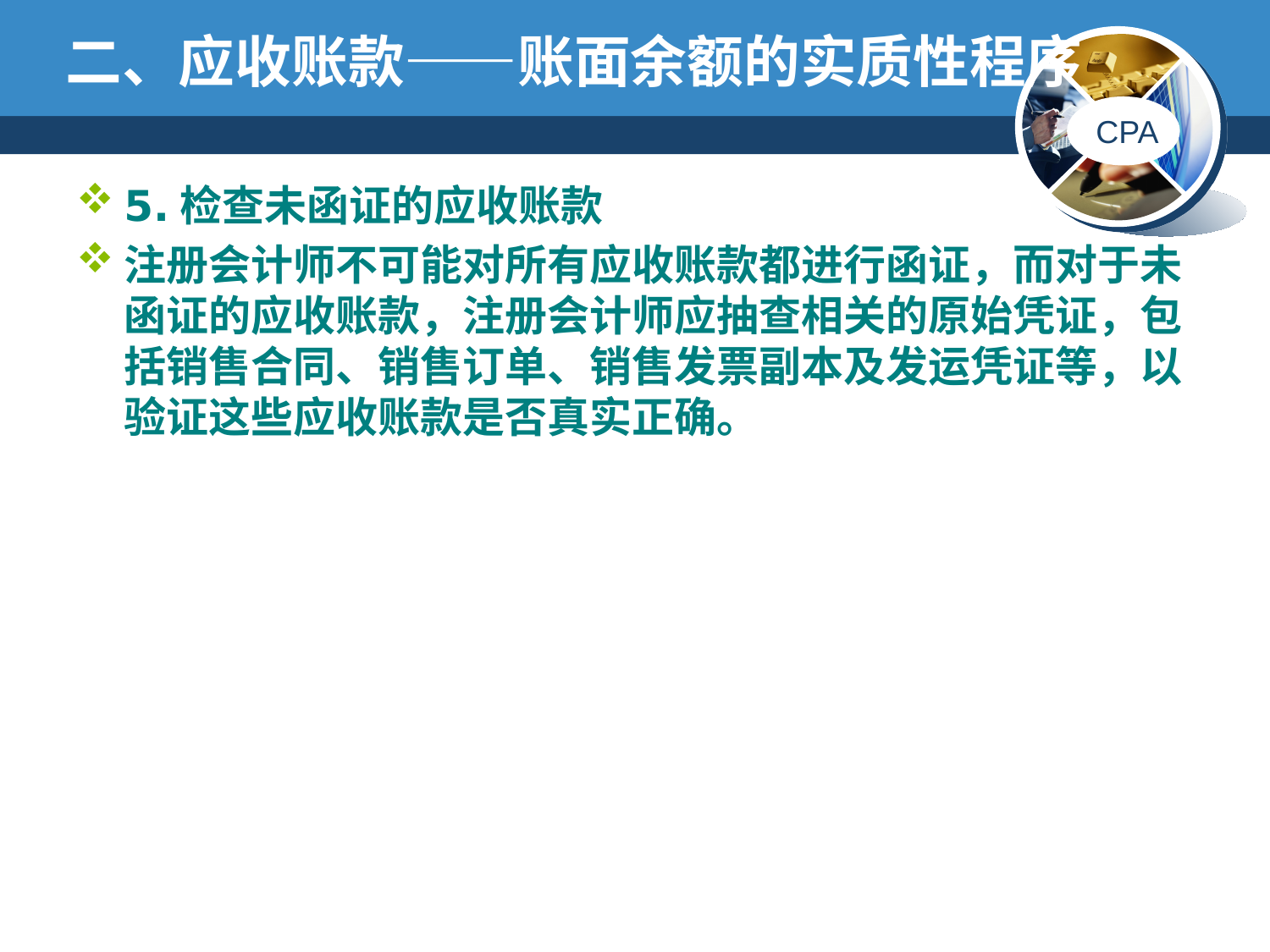

# 二、应收账款——账面余额的实质性程序
5.检查未函证的应收账款
注册会计师不可能对所有应收账款都进行函证，而对于未函证的应收账款，注册会计师应抽查相关的原始凭证，包括销售合同、销售订单、销售发票副本及发运凭证等，以验证这些应收账款是否真实正确。